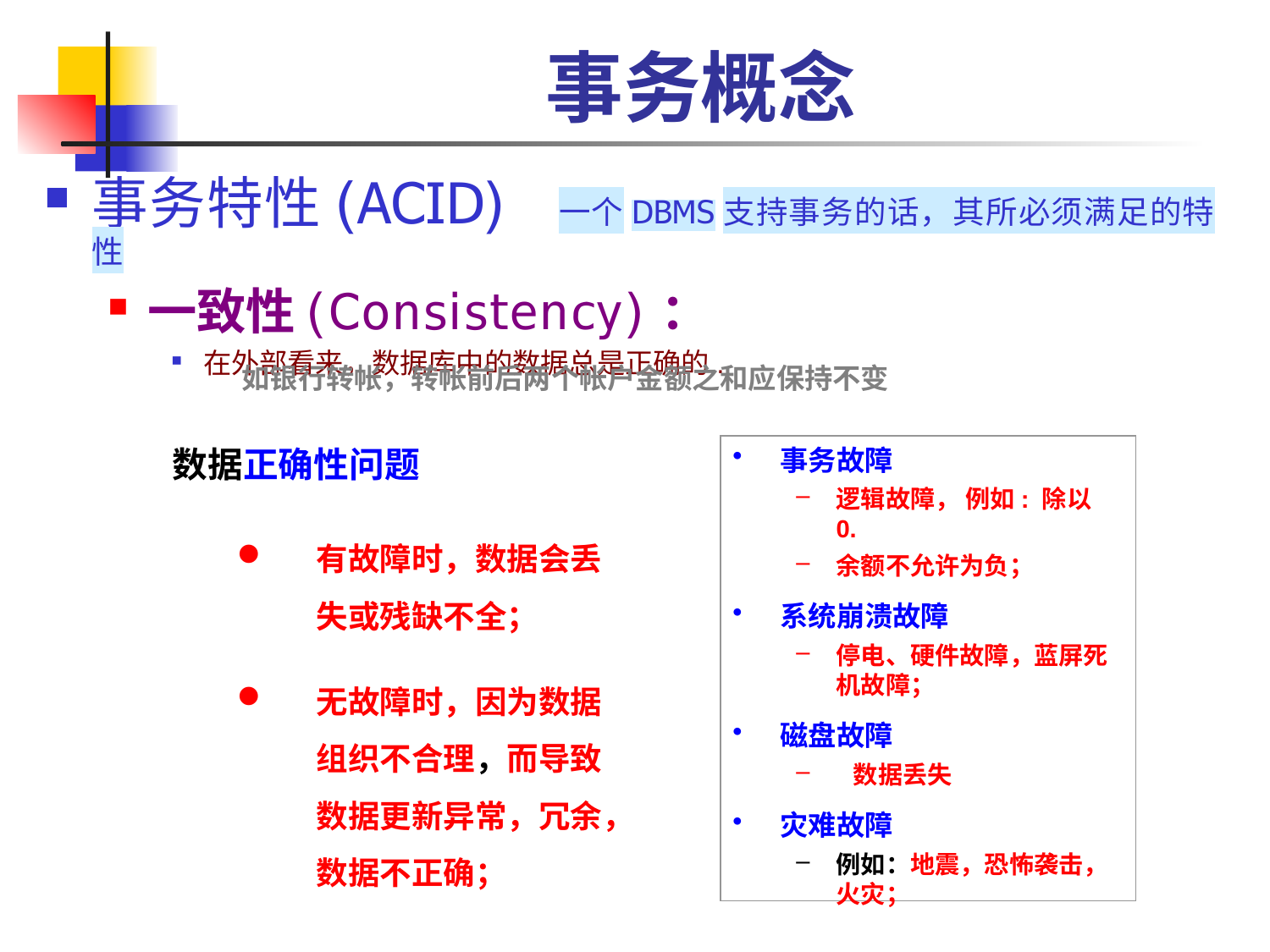

# 事务概念
事务特性(ACID)  一个DBMS支持事务的话，其所必须满足的特性
一致性(Consistency)：
在外部看来，数据库中的数据总是正确的.
如银行转帐，转帐前后两个帐户金额之和应保持不变
数据正确性问题
有故障时，数据会丢失或残缺不全；
无故障时，因为数据组织不合理，而导致数据更新异常，冗余，数据不正确；
事务故障
逻辑故障， 例如: 除以 0.
余额不允许为负；

系统崩溃故障
停电、硬件故障，蓝屏死机故障；

磁盘故障
  数据丢失

灾难故障
例如：地震，恐怖袭击，火灾；